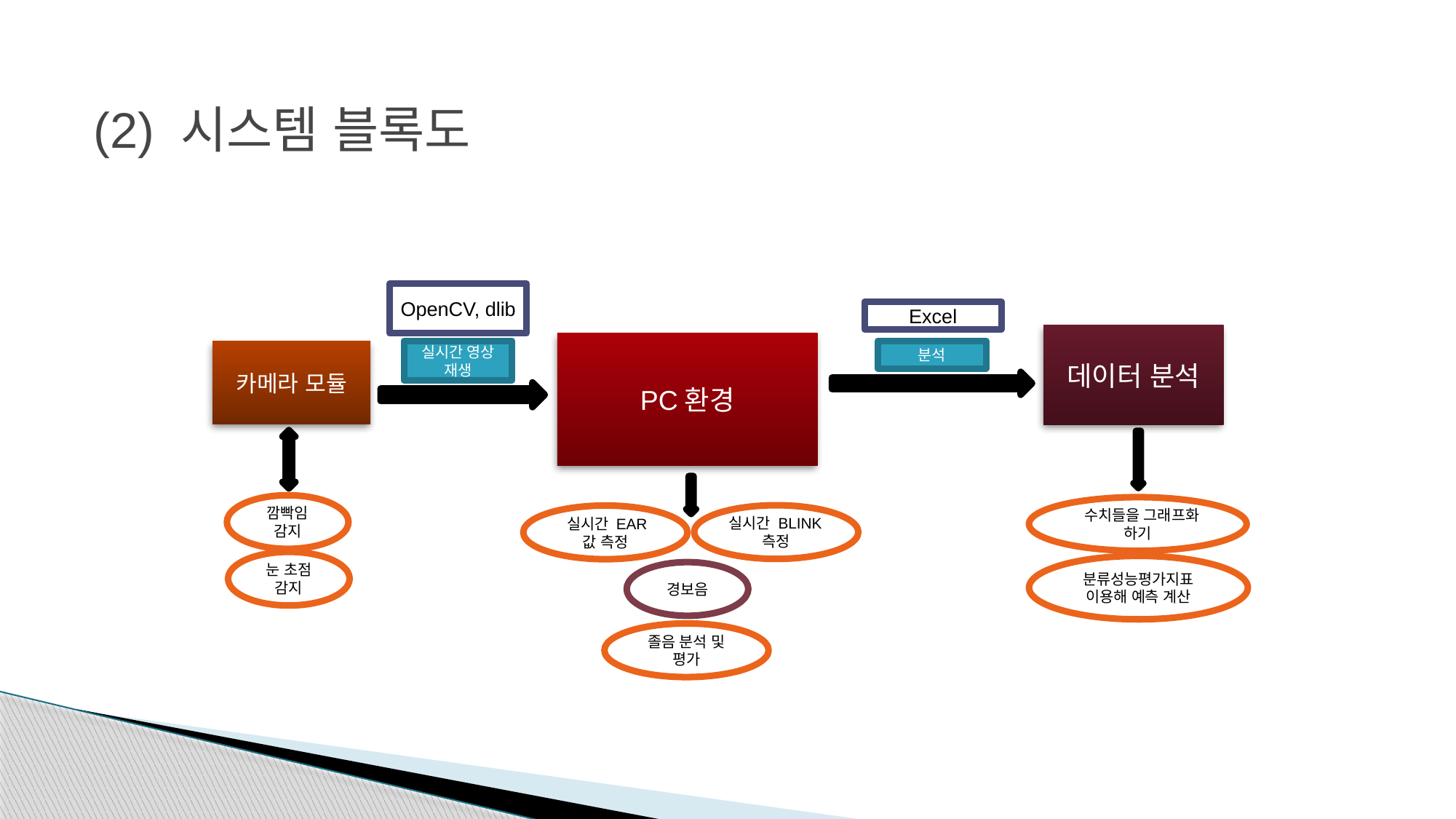

# (2) 시스템 블록도

OpenCV, dlib
Excel
데이터 분석
PC환경
실시간 영상 재생
분석
카메라 모듈

깜빡임 감지
 수치들을 그래프화 하기
실시간 BLINK측정
 실시간 EAR값 측정
눈 초점 감지
분류성능평가지표 이용해 예측 계산
경보음
졸음 분석 및 평가